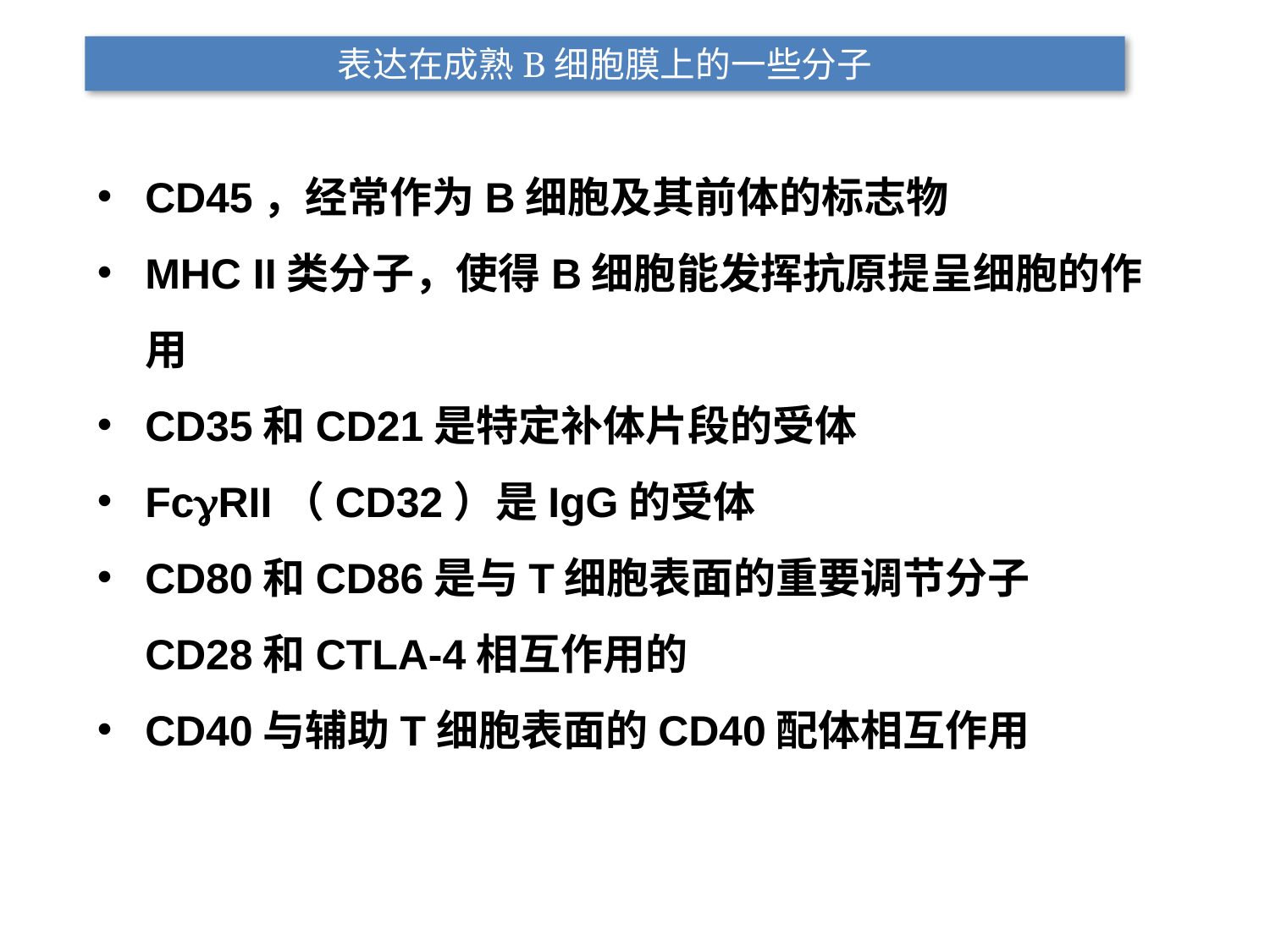

表达在成熟B细胞膜上的一些分子
CD45，经常作为B细胞及其前体的标志物
MHC II类分子，使得B细胞能发挥抗原提呈细胞的作用
CD35和CD21是特定补体片段的受体
FcγRII（CD32）是IgG的受体
CD80和CD86是与T细胞表面的重要调节分子CD28和CTLA-4相互作用的
CD40与辅助T细胞表面的CD40配体相互作用